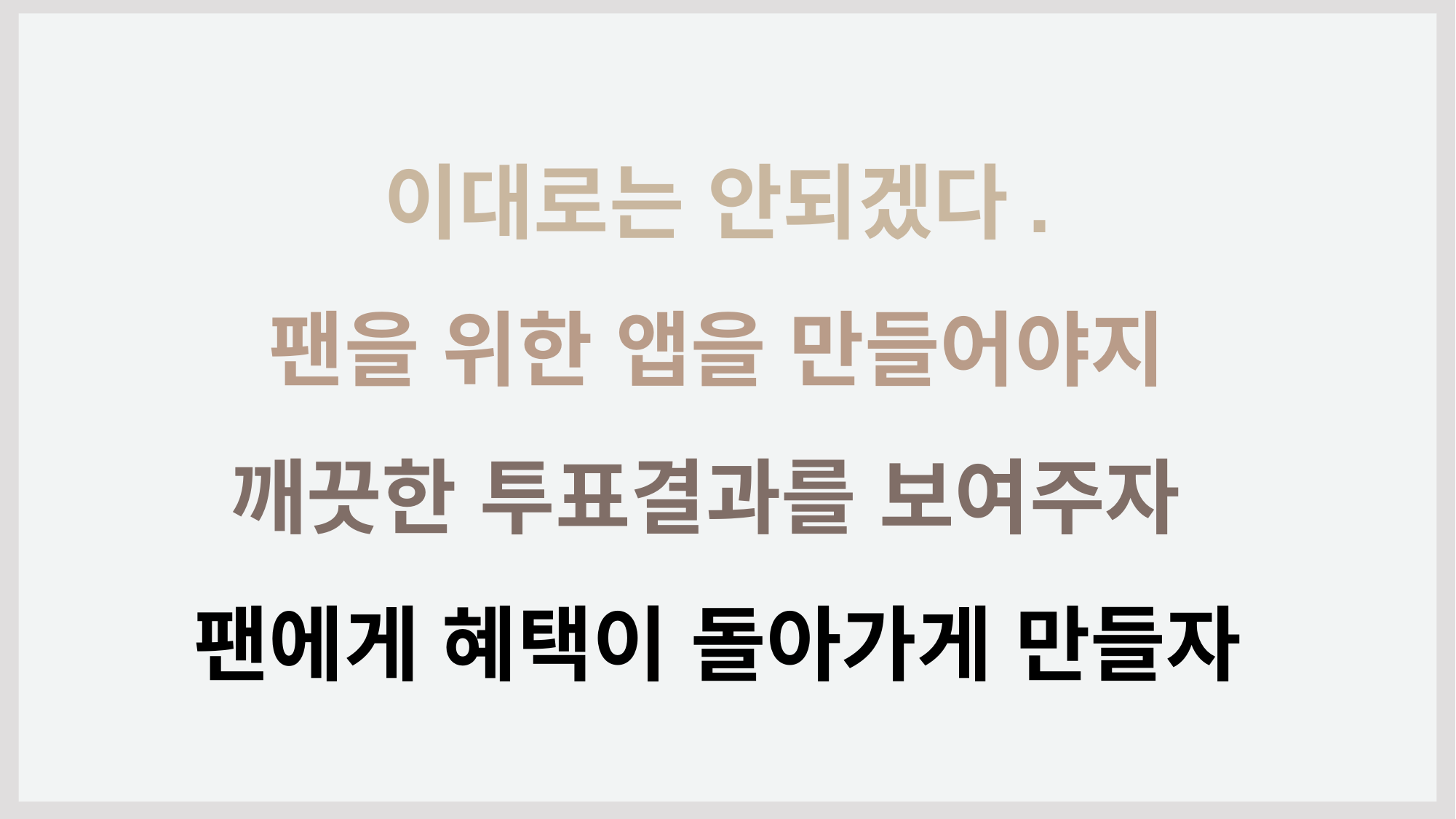

# 이대로는 안되겠다. 팬을 위한 앱을 만들어야지 깨끗한 투표결과를 보여주자 팬에게 혜택이 돌아가게 만들자